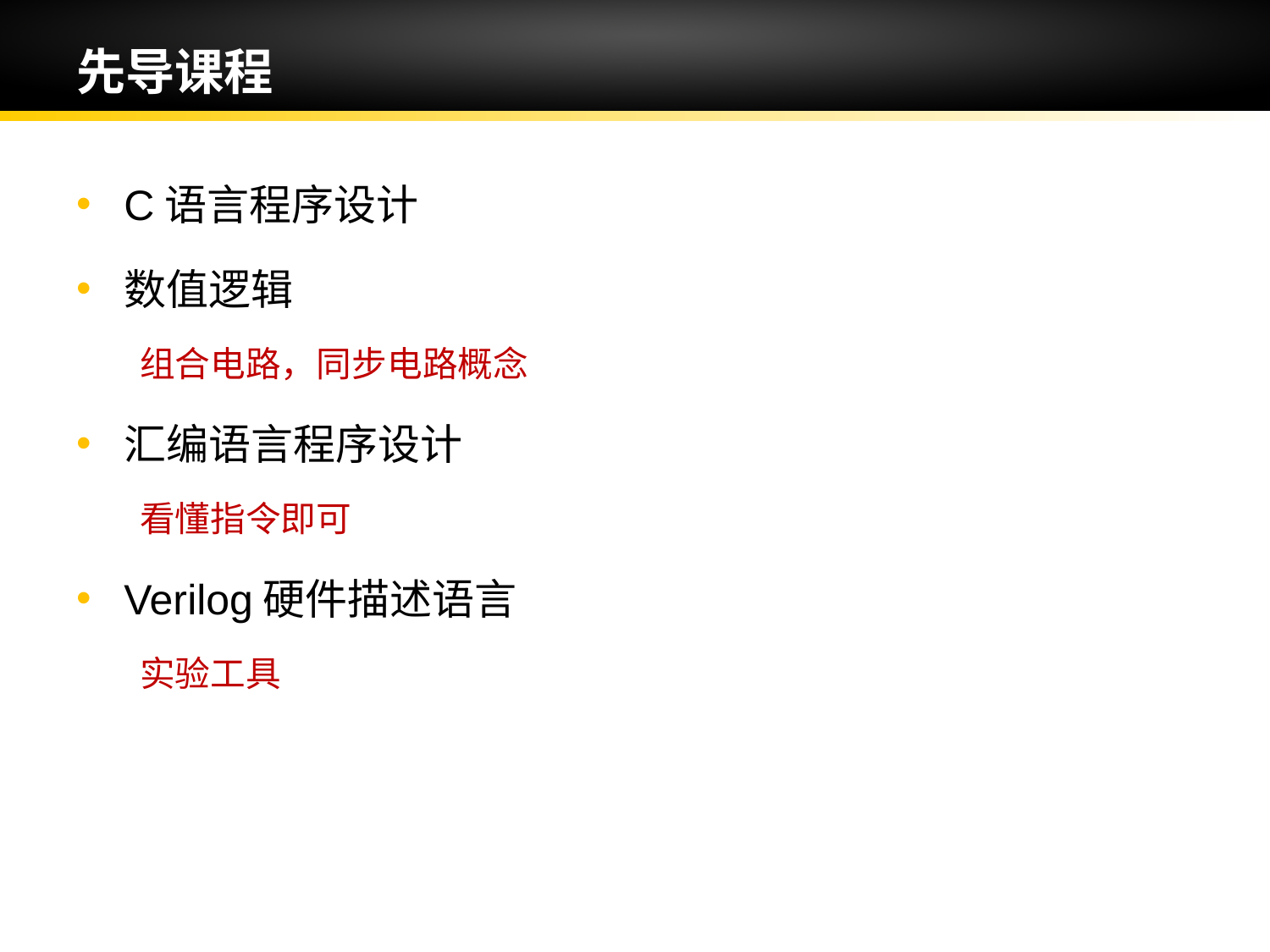

# 先导课程
C语言程序设计
数值逻辑
组合电路，同步电路概念
汇编语言程序设计
看懂指令即可
Verilog硬件描述语言
实验工具